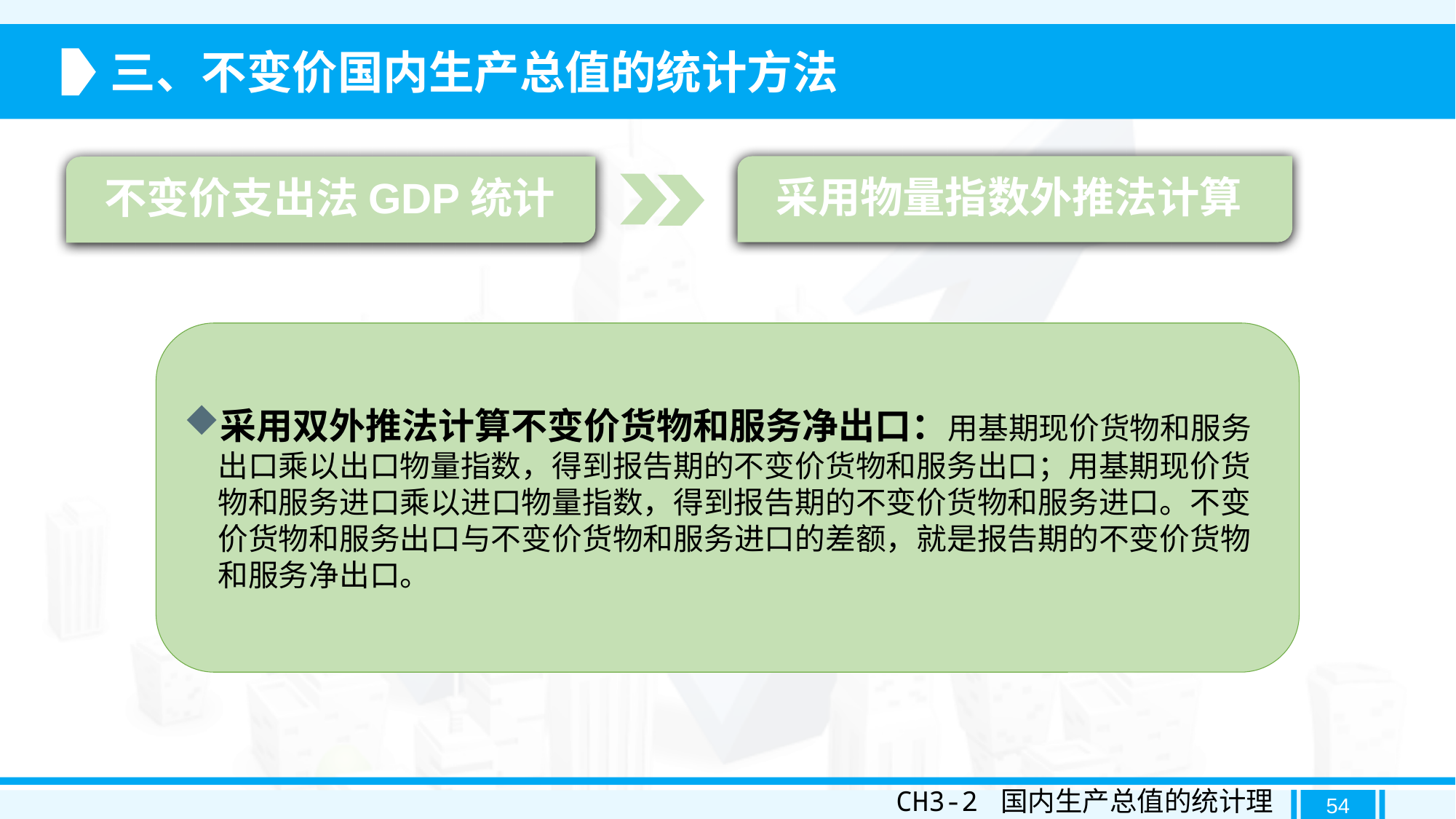

三、不变价国内生产总值的统计方法

采用物量指数外推法计算
不变价支出法GDP统计

采用双外推法计算不变价货物和服务净出口：用基期现价货物和服务出口乘以出口物量指数，得到报告期的不变价货物和服务出口；用基期现价货物和服务进口乘以进口物量指数，得到报告期的不变价货物和服务进口。不变价货物和服务出口与不变价货物和服务进口的差额，就是报告期的不变价货物和服务净出口。
CH3-2 国内生产总值的统计理论
54